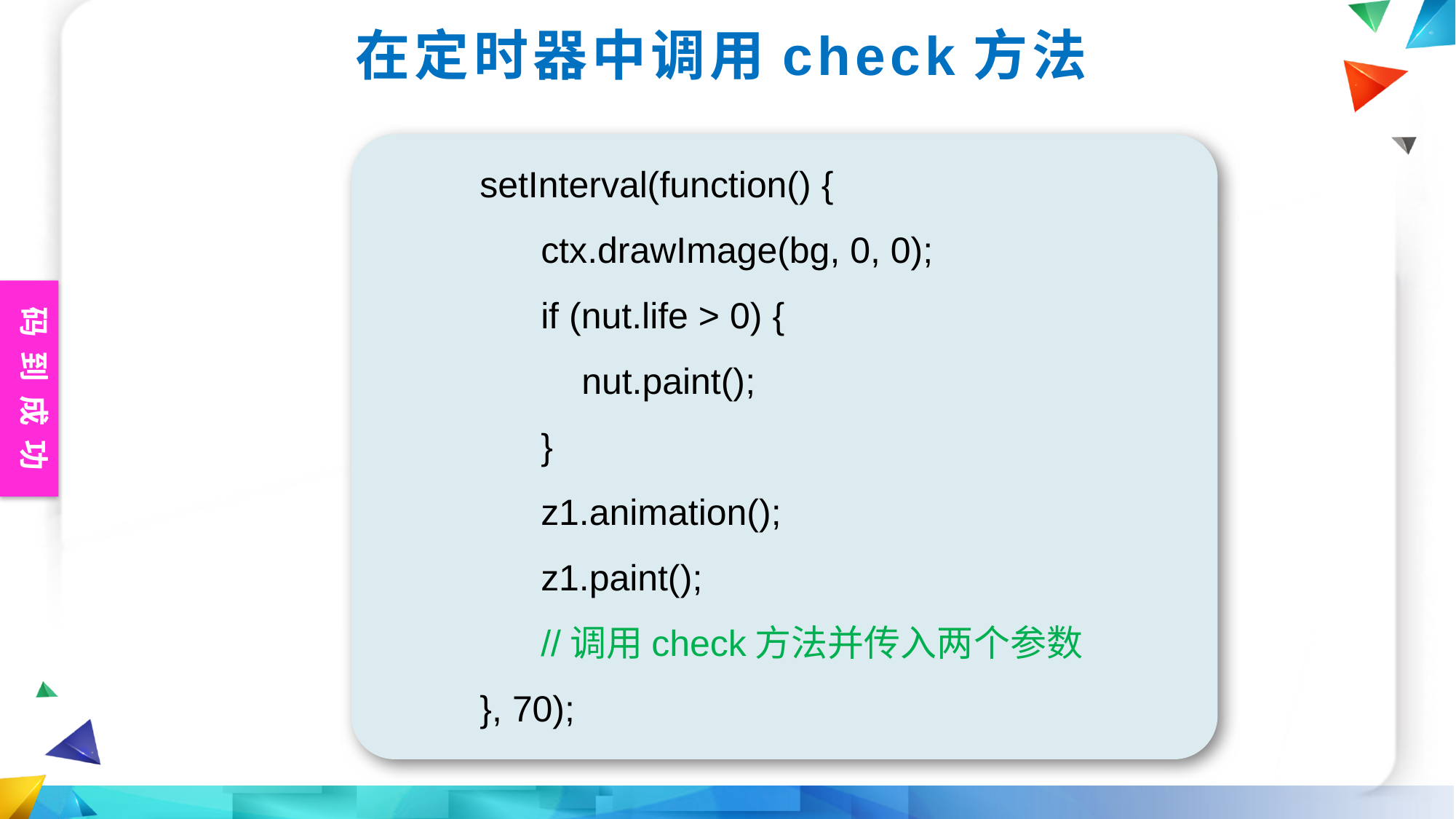

在定时器中调用check方法

setInterval(function() {
      ctx.drawImage(bg, 0, 0);
      if (nut.life > 0) {
          nut.paint();
      }
      z1.animation();
      z1.paint();
      //调用check方法并传入两个参数
}, 70);